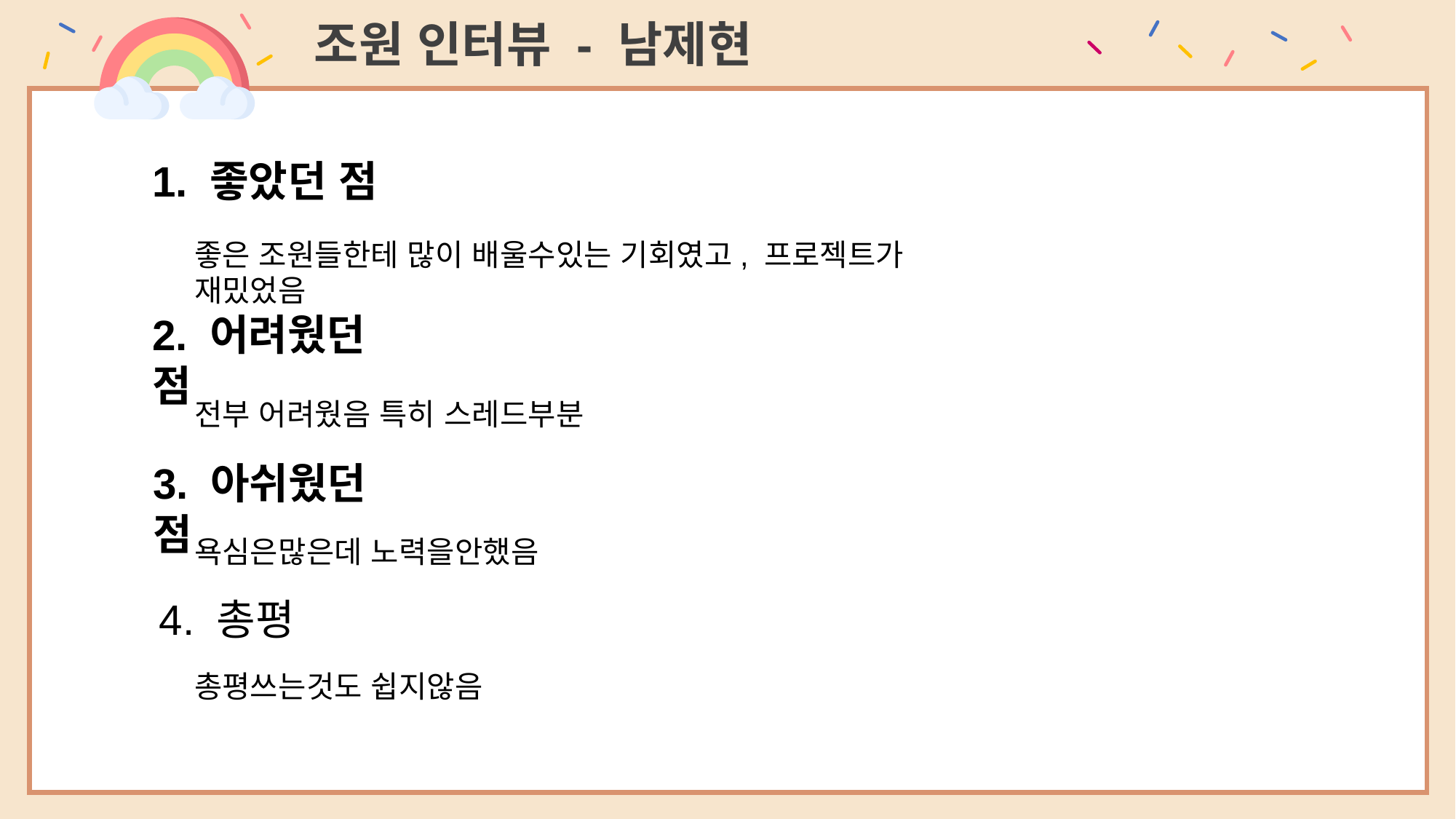

조원 인터뷰 - 남제현

1. 좋았던 점
좋은 조원들한테 많이 배울수있는 기회였고, 프로젝트가 재밌었음

2. 어려웠던 점
전부 어려웠음 특히 스레드부분
3. 아쉬웠던 점
욕심은많은데 노력을안했음
4. 총평
총평쓰는것도 쉽지않음